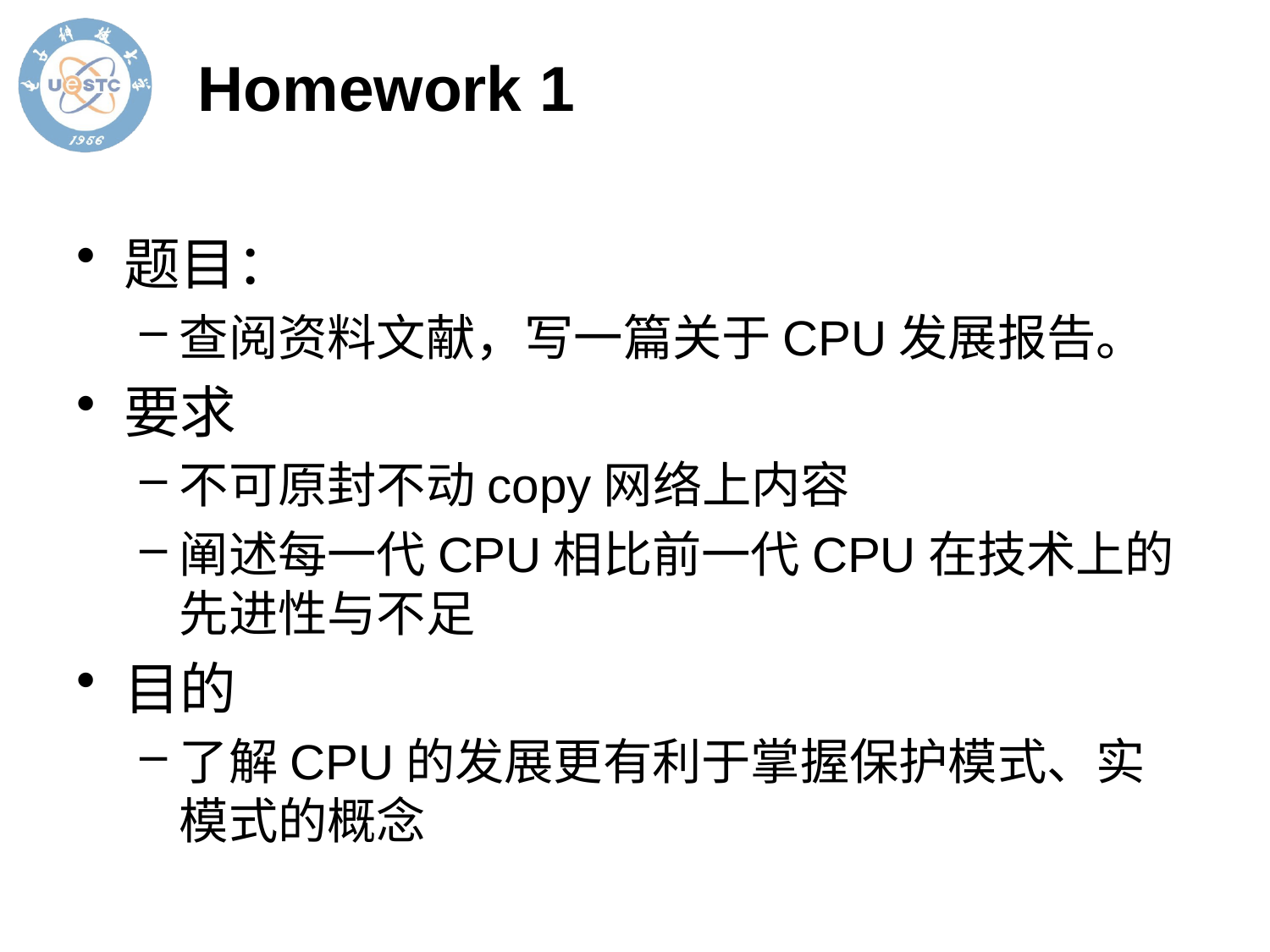

# Homework 1
题目：
查阅资料文献，写一篇关于CPU发展报告。
要求
不可原封不动copy网络上内容
阐述每一代CPU相比前一代CPU在技术上的先进性与不足
目的
了解CPU的发展更有利于掌握保护模式、实模式的概念